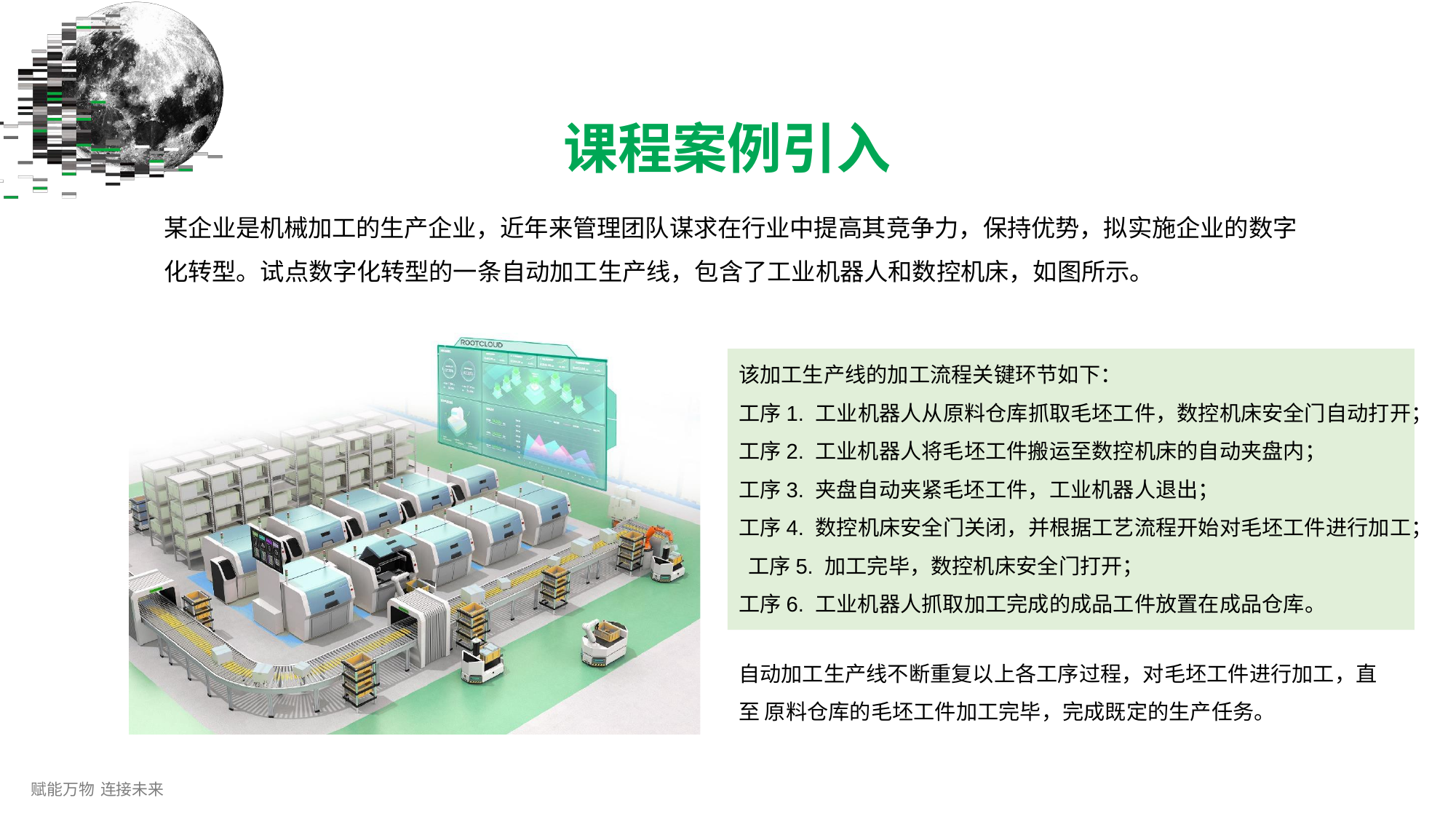

# 课程案例引入
某企业是机械加工的生产企业，近年来管理团队谋求在行业中提高其竞争力，保持优势，拟实施企业的数字
化转型。试点数字化转型的一条自动加工生产线，包含了工业机器人和数控机床，如图所示。

该加工生产线的加工流程关键环节如下：
工序1. 工业机器人从原料仓库抓取毛坯工件，数控机床安全门自动打开；
工序2. 工业机器人将毛坯工件搬运至数控机床的自动夹盘内；
工序3. 夹盘自动夹紧毛坯工件，工业机器人退出；
工序4. 数控机床安全门关闭，并根据工艺流程开始对毛坯工件进行加工；  工序5. 加工完毕，数控机床安全门打开；
工序6. 工业机器人抓取加工完成的成品工件放置在成品仓库。

自动加工生产线不断重复以上各工序过程，对毛坯工件进行加工，直至 原料仓库的毛坯工件加工完毕，完成既定的生产任务。
赋能万物 连接未来